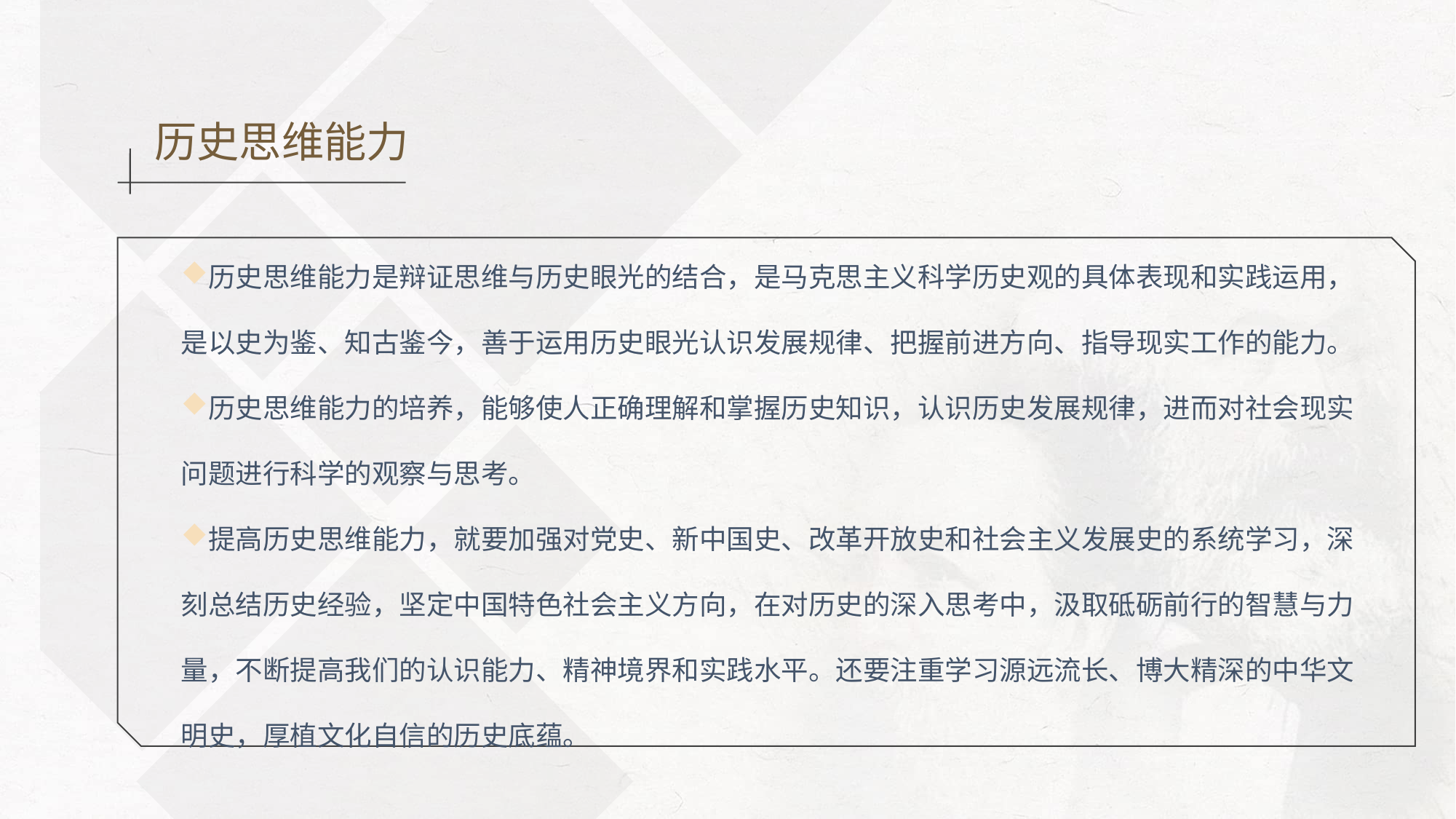

历史思维能力

历史思维能力是辩证思维与历史眼光的结合，是马克思主义科学历史观的具体表现和实践运用，是以史为鉴、知古鉴今，善于运用历史眼光认识发展规律、把握前进方向、指导现实工作的能力。
历史思维能力的培养，能够使人正确理解和掌握历史知识，认识历史发展规律，进而对社会现实问题进行科学的观察与思考。
提高历史思维能力，就要加强对党史、新中国史、改革开放史和社会主义发展史的系统学习，深刻总结历史经验，坚定中国特色社会主义方向，在对历史的深入思考中，汲取砥砺前行的智慧与力量，不断提高我们的认识能力、精神境界和实践水平。还要注重学习源远流长、博大精深的中华文明史，厚植文化自信的历史底蕴。